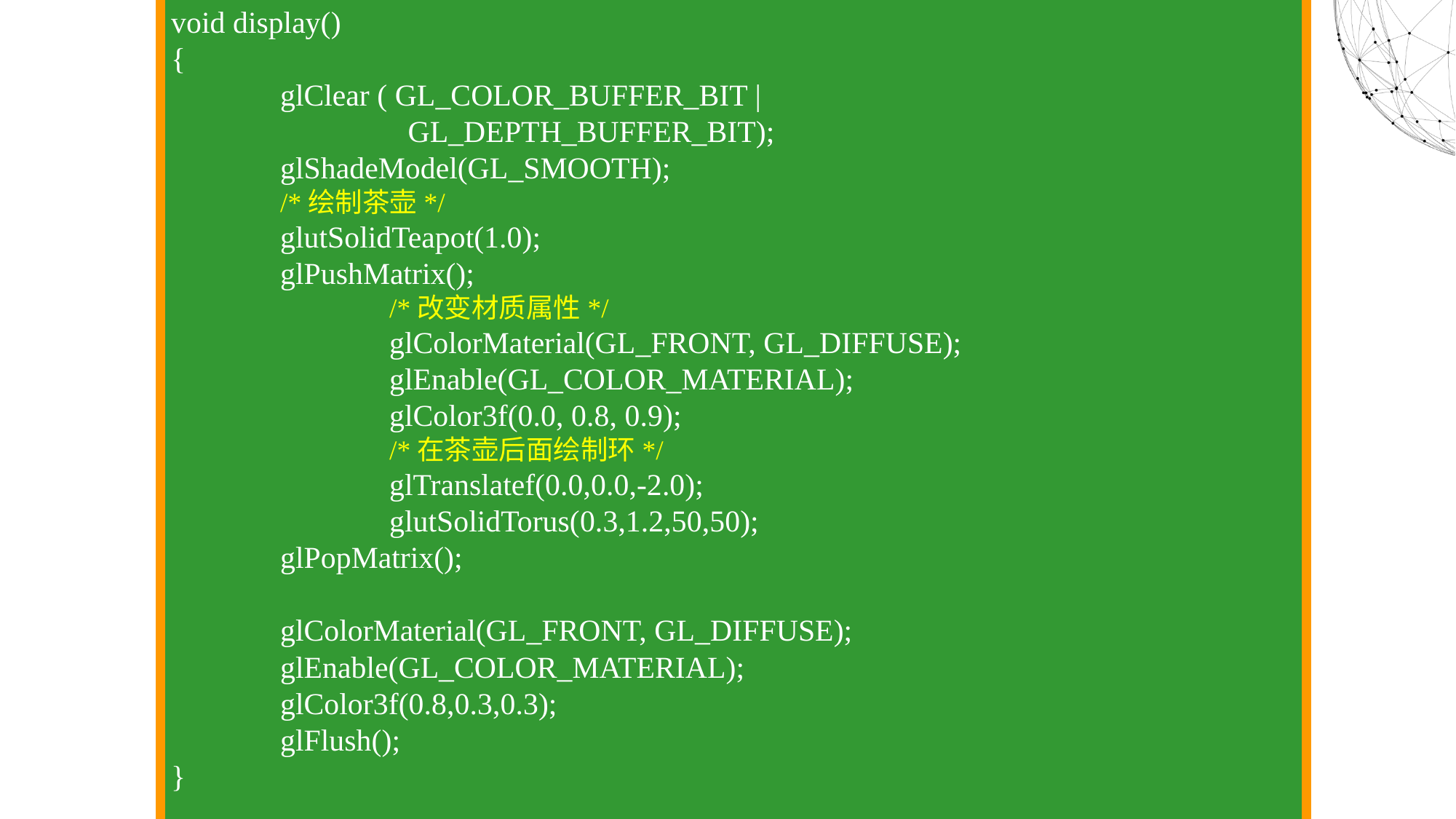

void display()
{
	glClear ( GL_COLOR_BUFFER_BIT |
                               GL_DEPTH_BUFFER_BIT);
	glShadeModel(GL_SMOOTH);
	/*绘制茶壶*/
	glutSolidTeapot(1.0);
	glPushMatrix();
		/*改变材质属性*/
		glColorMaterial(GL_FRONT, GL_DIFFUSE);
		glEnable(GL_COLOR_MATERIAL);
		glColor3f(0.0, 0.8, 0.9);
		/*在茶壶后面绘制环*/
		glTranslatef(0.0,0.0,-2.0);
		glutSolidTorus(0.3,1.2,50,50);
	glPopMatrix();

	glColorMaterial(GL_FRONT, GL_DIFFUSE);
	glEnable(GL_COLOR_MATERIAL);
	glColor3f(0.8,0.3,0.3);
	glFlush();
}